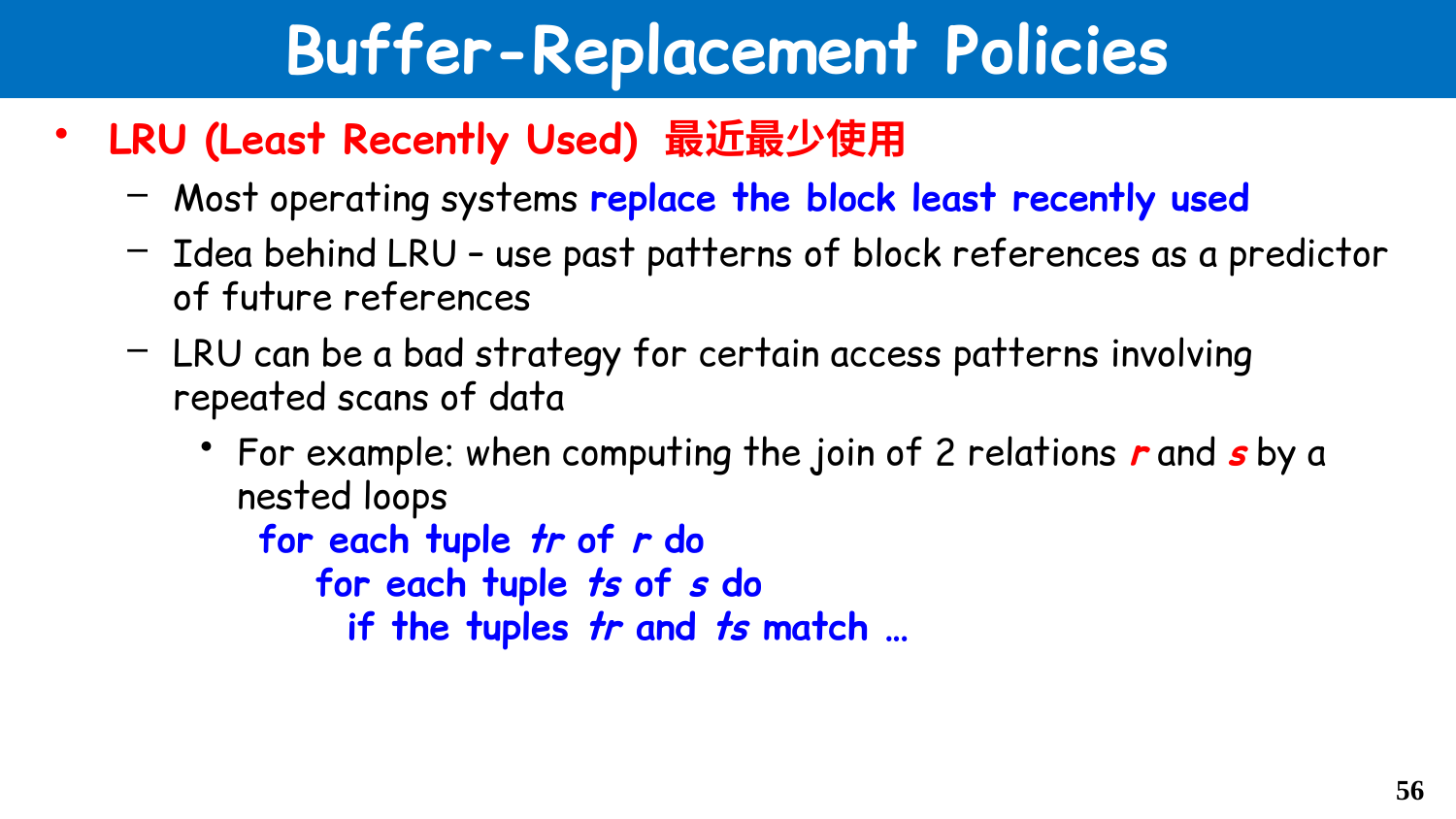

# Buffer-Replacement Policies
LRU (Least Recently Used) 最近最少使用
Most operating systems replace the block least recently used
Idea behind LRU – use past patterns of block references as a predictor of future references
LRU can be a bad strategy for certain access patterns involving repeated scans of data
For example: when computing the join of 2 relations r and s by a nested loops
  for each tuple tr of r do
     for each tuple ts of s do
       if the tuples tr and ts match …